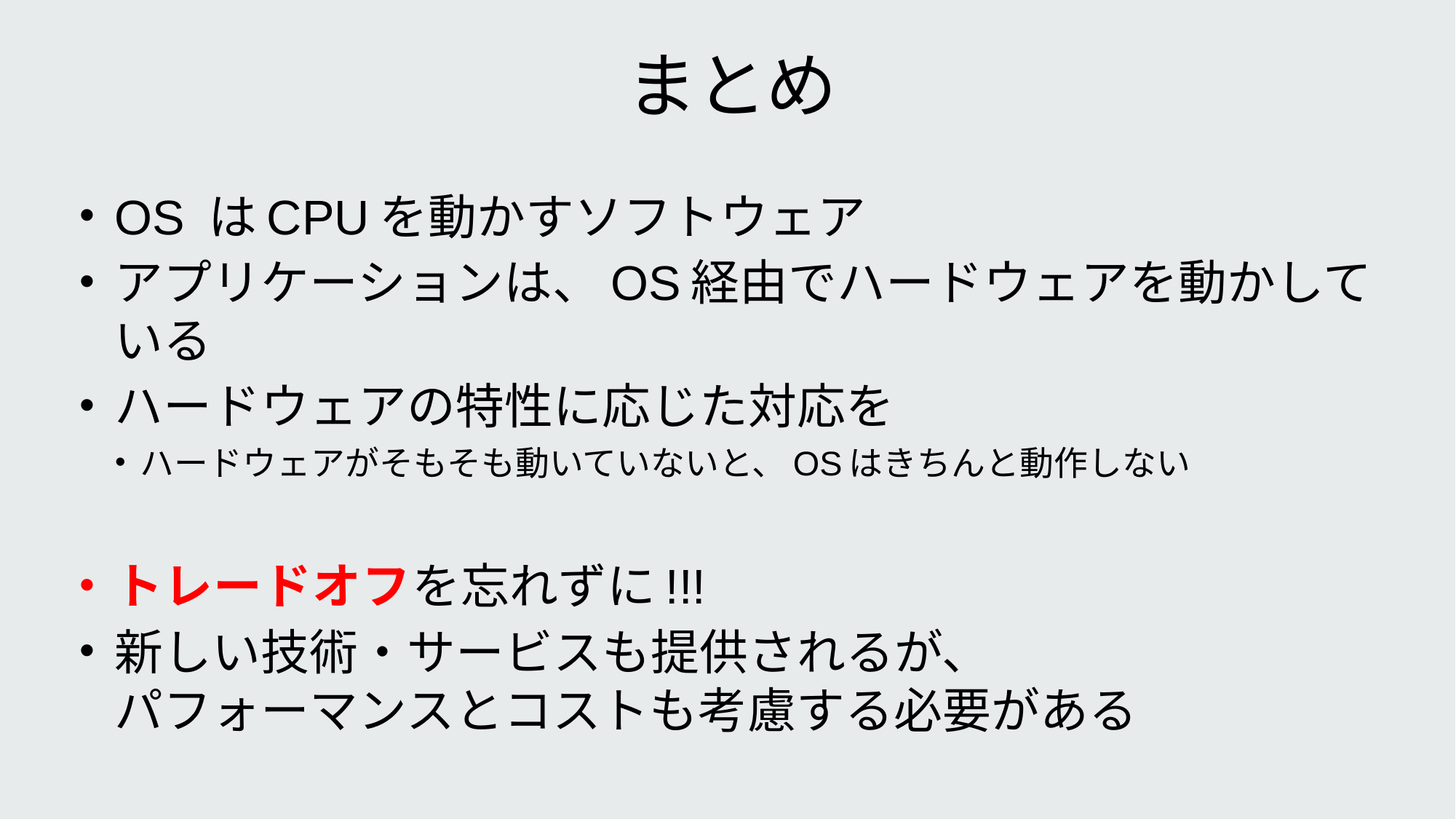

# まとめ
OS はCPUを動かすソフトウェア
アプリケーションは、OS経由でハードウェアを動かしている
ハードウェアの特性に応じた対応を
ハードウェアがそもそも動いていないと、OSはきちんと動作しない

トレードオフを忘れずに!!!
新しい技術・サービスも提供されるが、
パフォーマンスとコストも考慮する必要がある